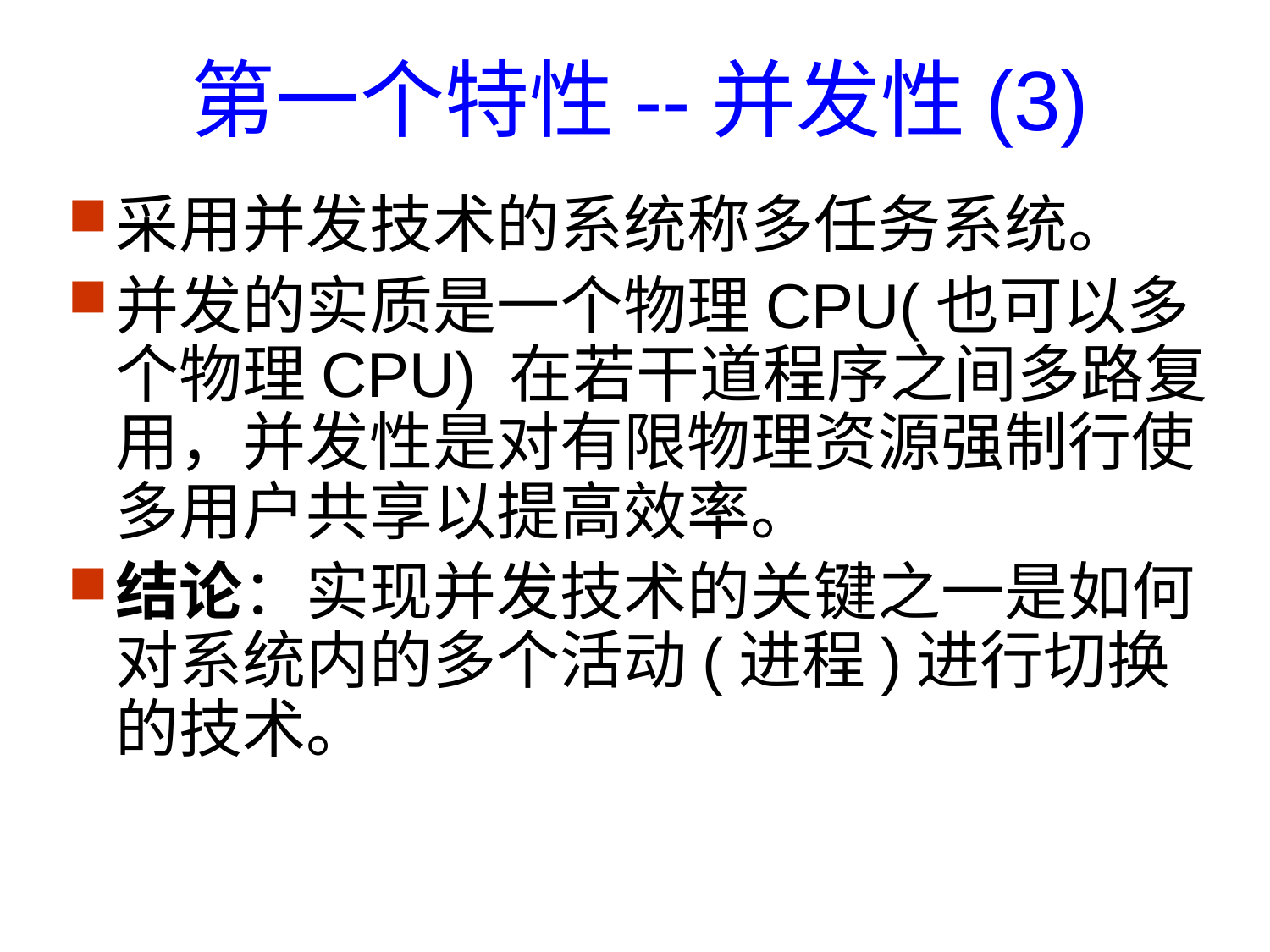

# 第一个特性--并发性(3)
采用并发技术的系统称多任务系统。
并发的实质是一个物理CPU(也可以多个物理CPU) 在若干道程序之间多路复用，并发性是对有限物理资源强制行使多用户共享以提高效率。
结论：实现并发技术的关键之一是如何对系统内的多个活动(进程)进行切换的技术。